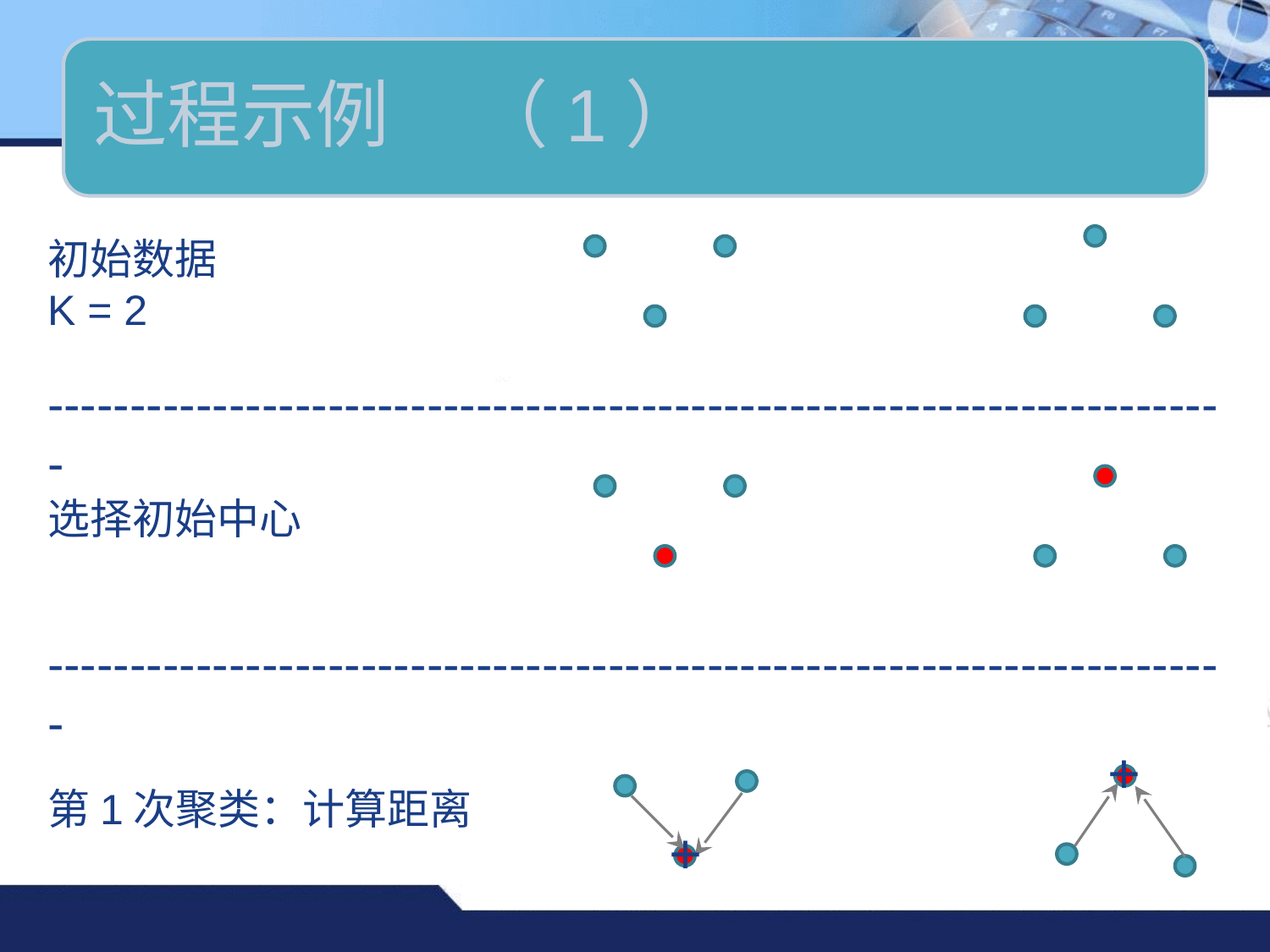

过程示例	（1）
初始数据
K = 2

------------------------------------------------------------------------

选择初始中心

------------------------------------------------------------------------
+

第1次聚类：计算距离

+